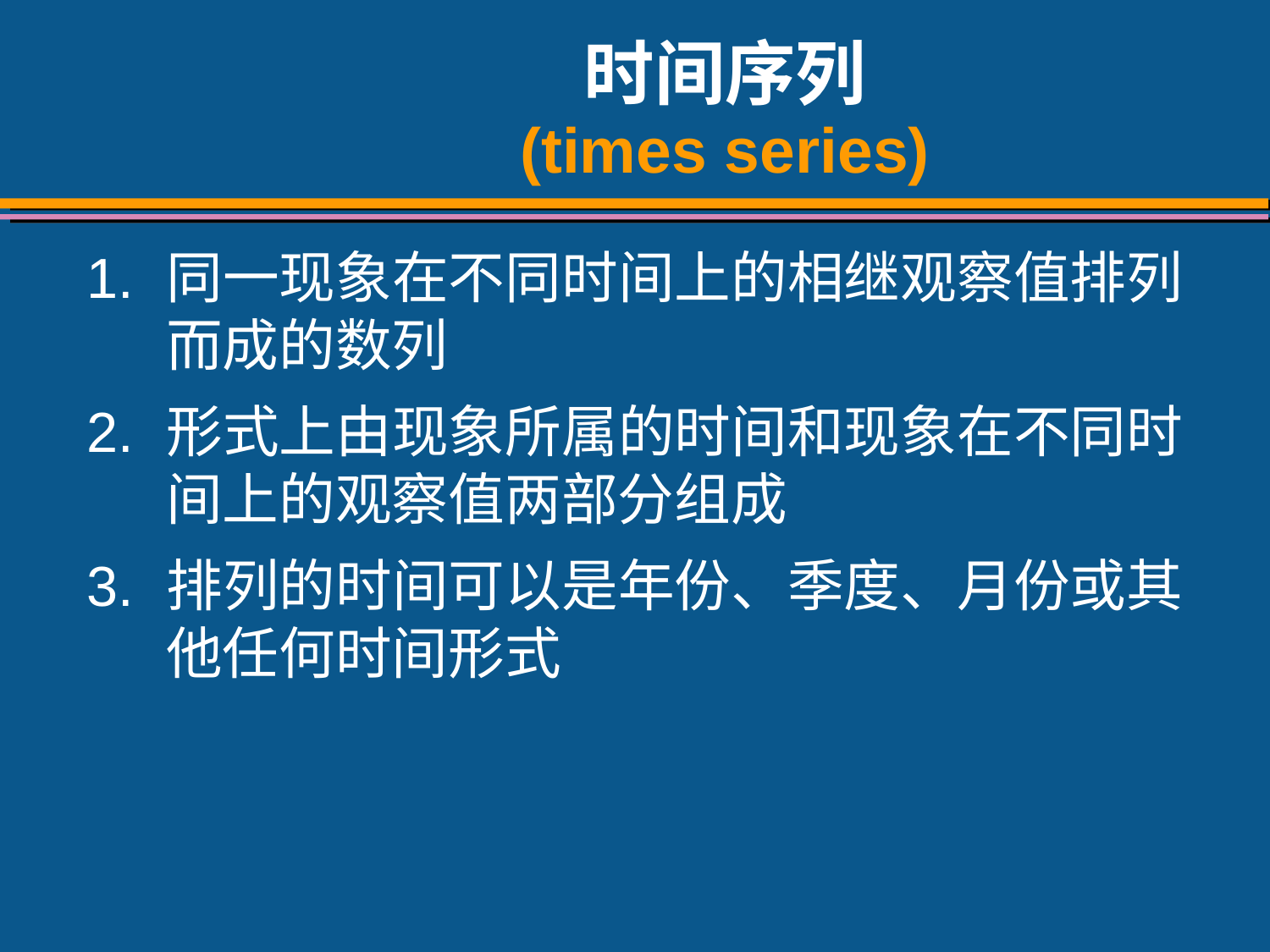

# 时间序列 (times series)
1.	同一现象在不同时间上的相继观察值排列而成的数列
2.	形式上由现象所属的时间和现象在不同时间上的观察值两部分组成
3.	排列的时间可以是年份、季度、月份或其他任何时间形式